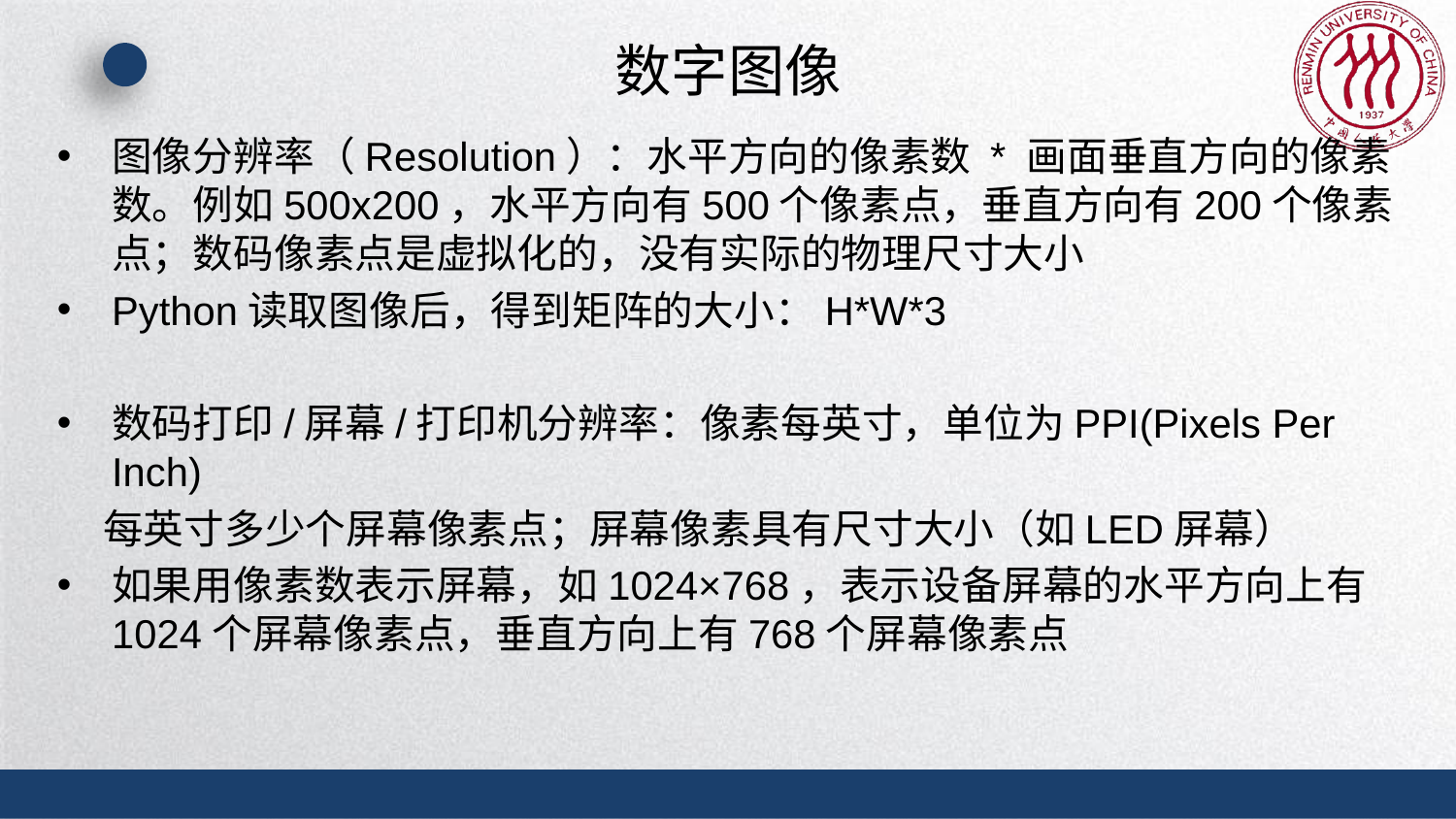

# 数字图像
图像分辨率（Resolution）：水平方向的像素数 * 画面垂直方向的像素数。例如500x200，水平方向有500个像素点，垂直方向有200个像素点；数码像素点是虚拟化的，没有实际的物理尺寸大小
Python读取图像后，得到矩阵的大小：H*W*3

数码打印/屏幕/打印机分辨率：像素每英寸，单位为PPI(Pixels Per Inch)
    每英寸多少个屏幕像素点；屏幕像素具有尺寸大小（如LED屏幕）
如果用像素数表示屏幕，如1024×768，表示设备屏幕的水平方向上有1024个屏幕像素点，垂直方向上有768个屏幕像素点